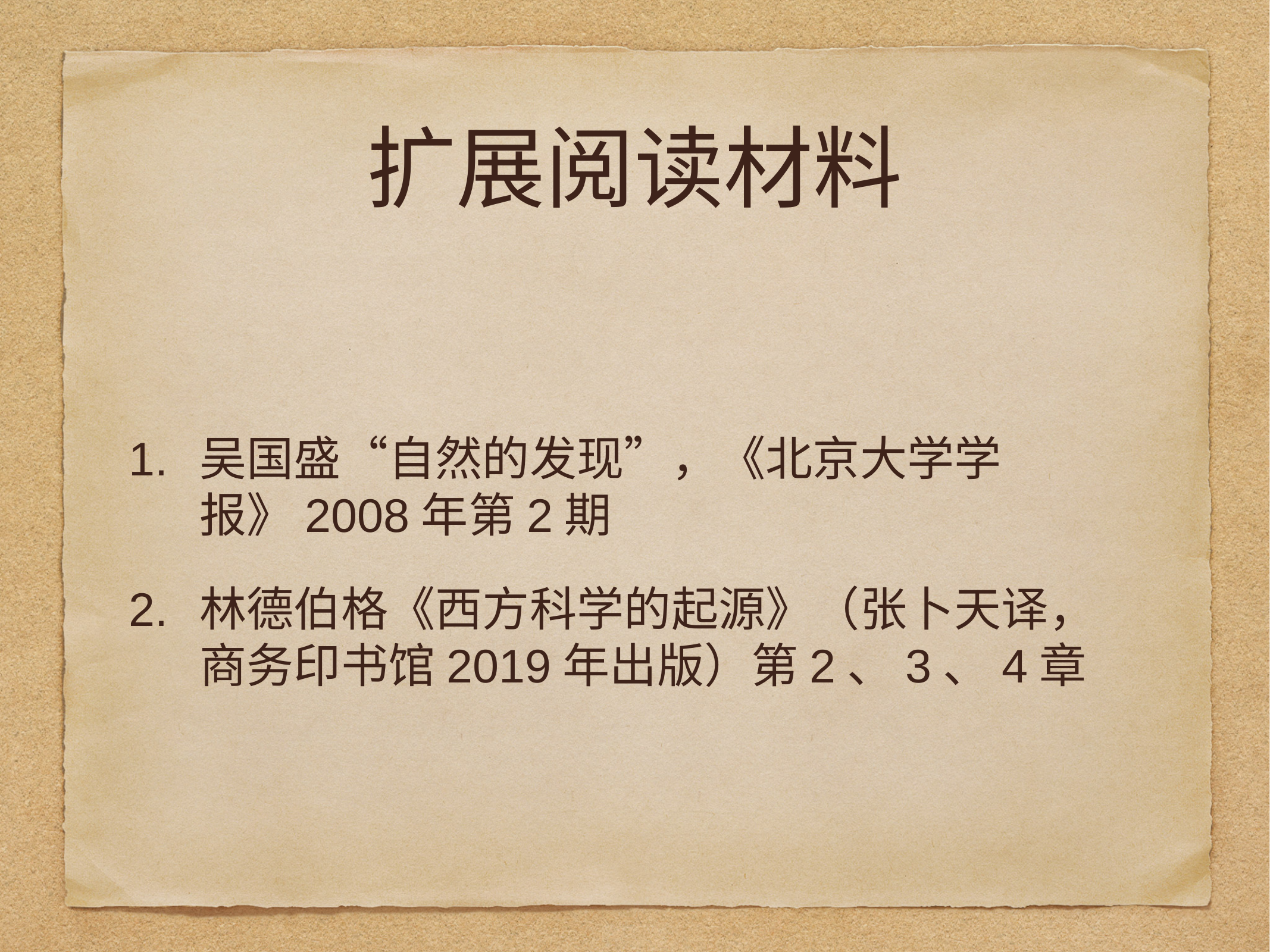

# 扩展阅读材料
吴国盛“自然的发现”，《北京大学学报》2008年第2期
林德伯格《西方科学的起源》（张卜天译，商务印书馆2019年出版）第2、3、4章